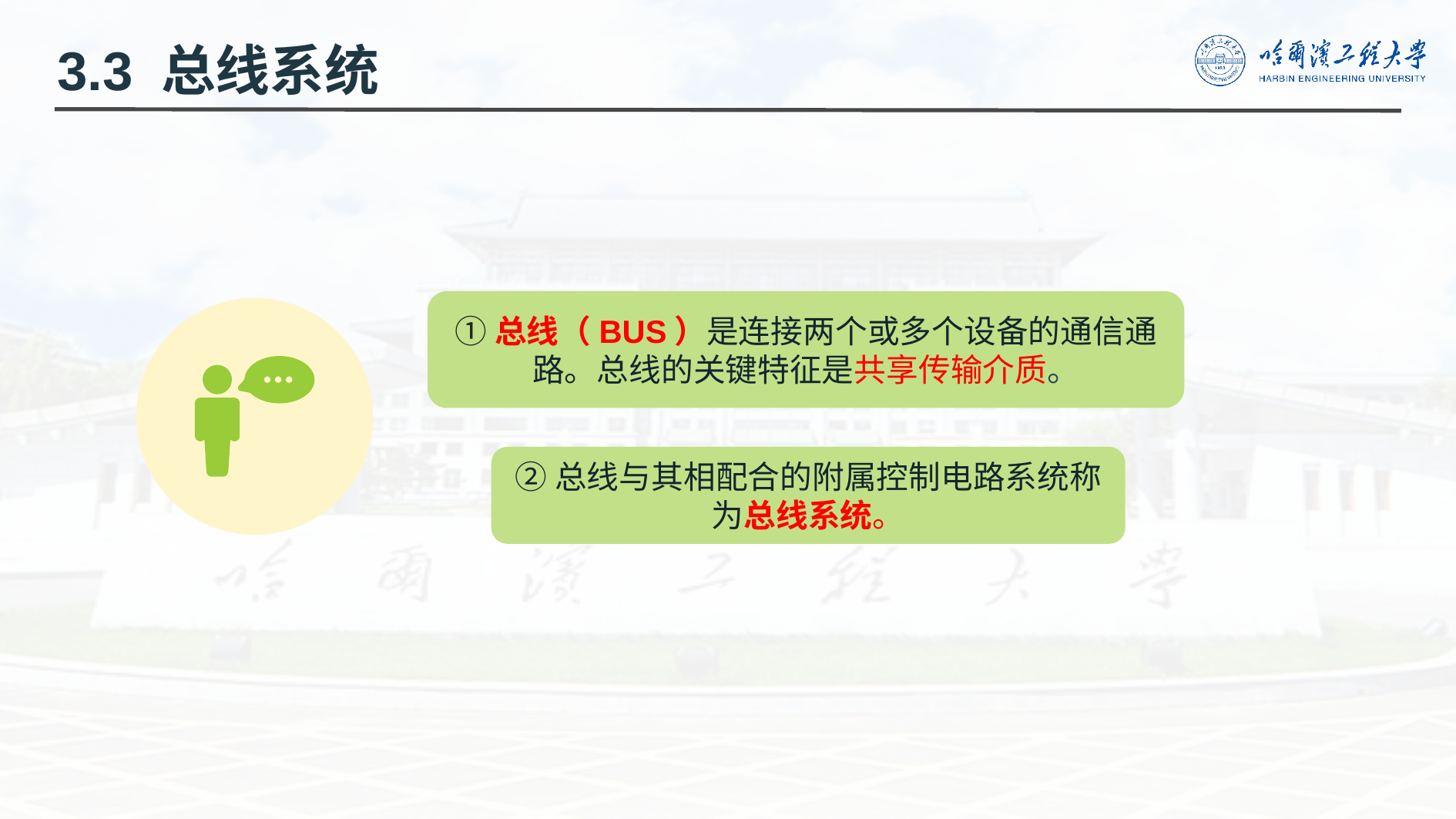

3.3 总线系统
①总线（BUS）是连接两个或多个设备的通信通路。总线的关键特征是共享传输介质。

②总线与其相配合的附属控制电路系统称为总线系统。